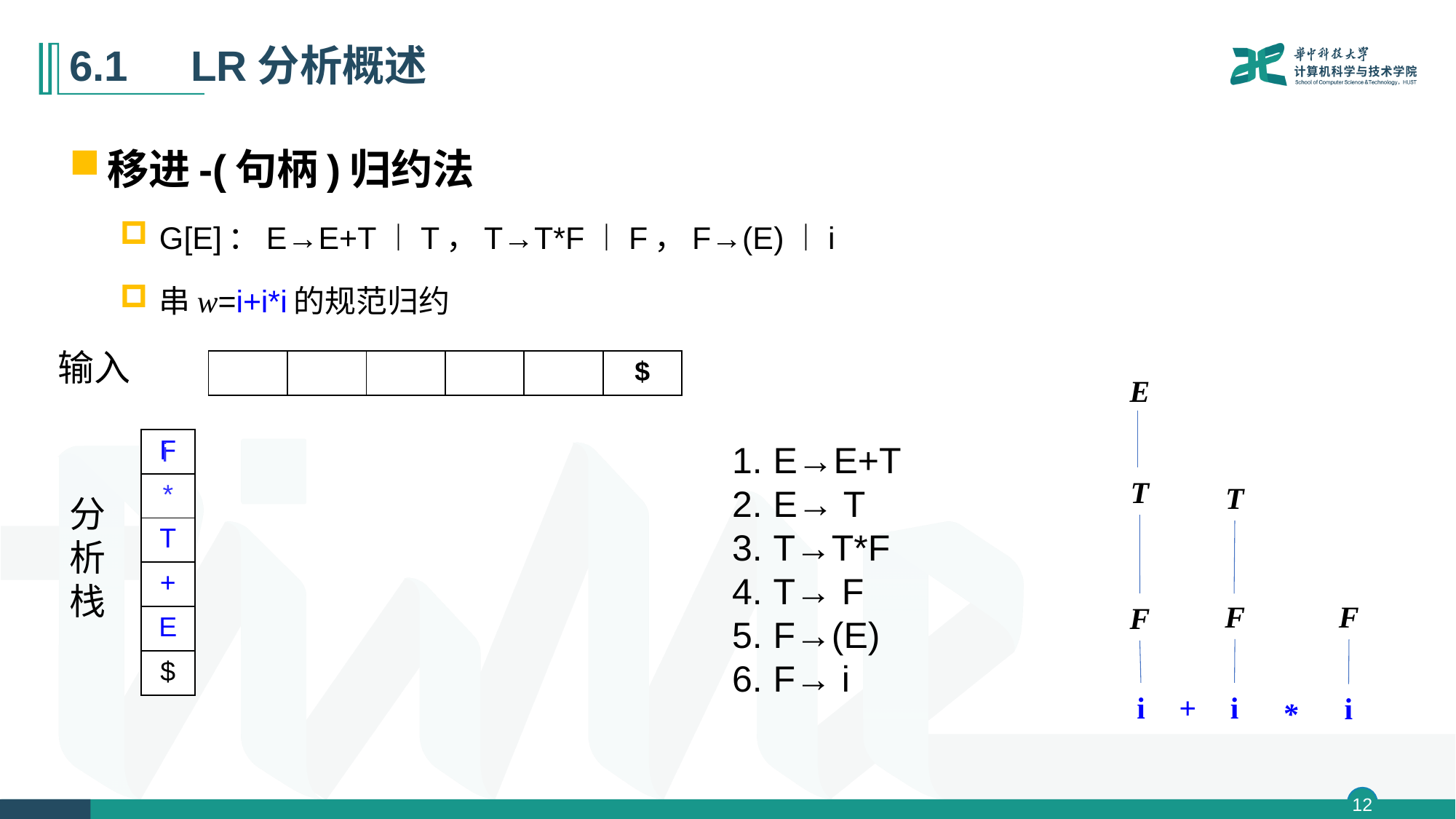

# 6.1　LR分析概述
移进-(句柄)归约法
G[E]：E→E+T︱T，T→T*F︱F，F→(E)︱i
串w=i+i*i的规范归约

输入
|  |  |  |  |  | $ |
| --- | --- | --- | --- | --- | --- |
E
i
| F |
| --- |
| \* |
| T |
| + |
| E |
| $ |
E→E+T
E→ T
T→T*F
T→ F
F→(E)
F→ i
T
T
分
析
栈
F
F
F
i
i
+
i
*